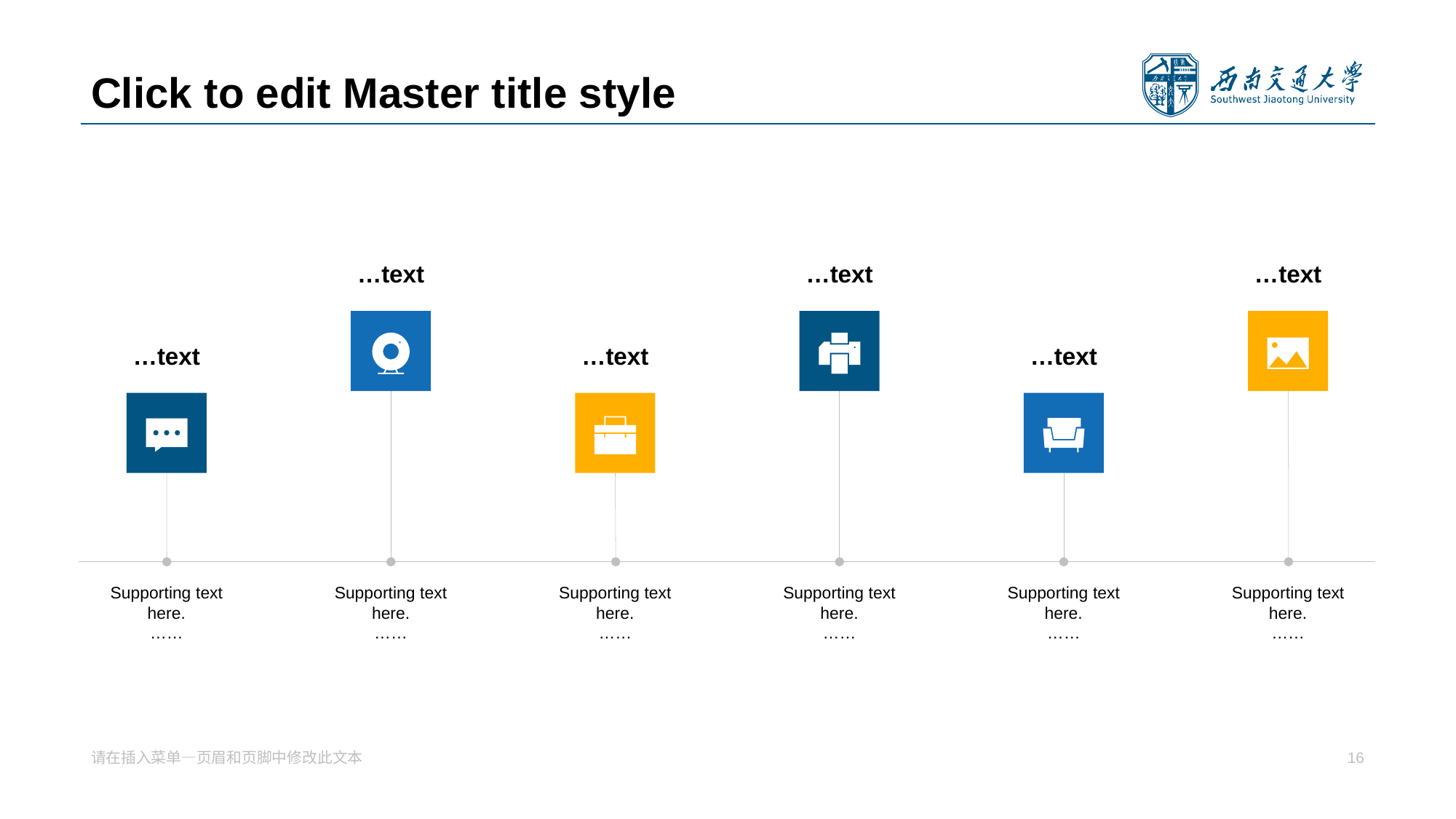

# Click to edit Master title style
…text
…text
…text

…text
…text
…text

Supporting text here.
……
Supporting text here.
……
Supporting text here.
……
Supporting text here.
……
Supporting text here.
……
Supporting text here.
……
请在插入菜单—页眉和页脚中修改此文本
16